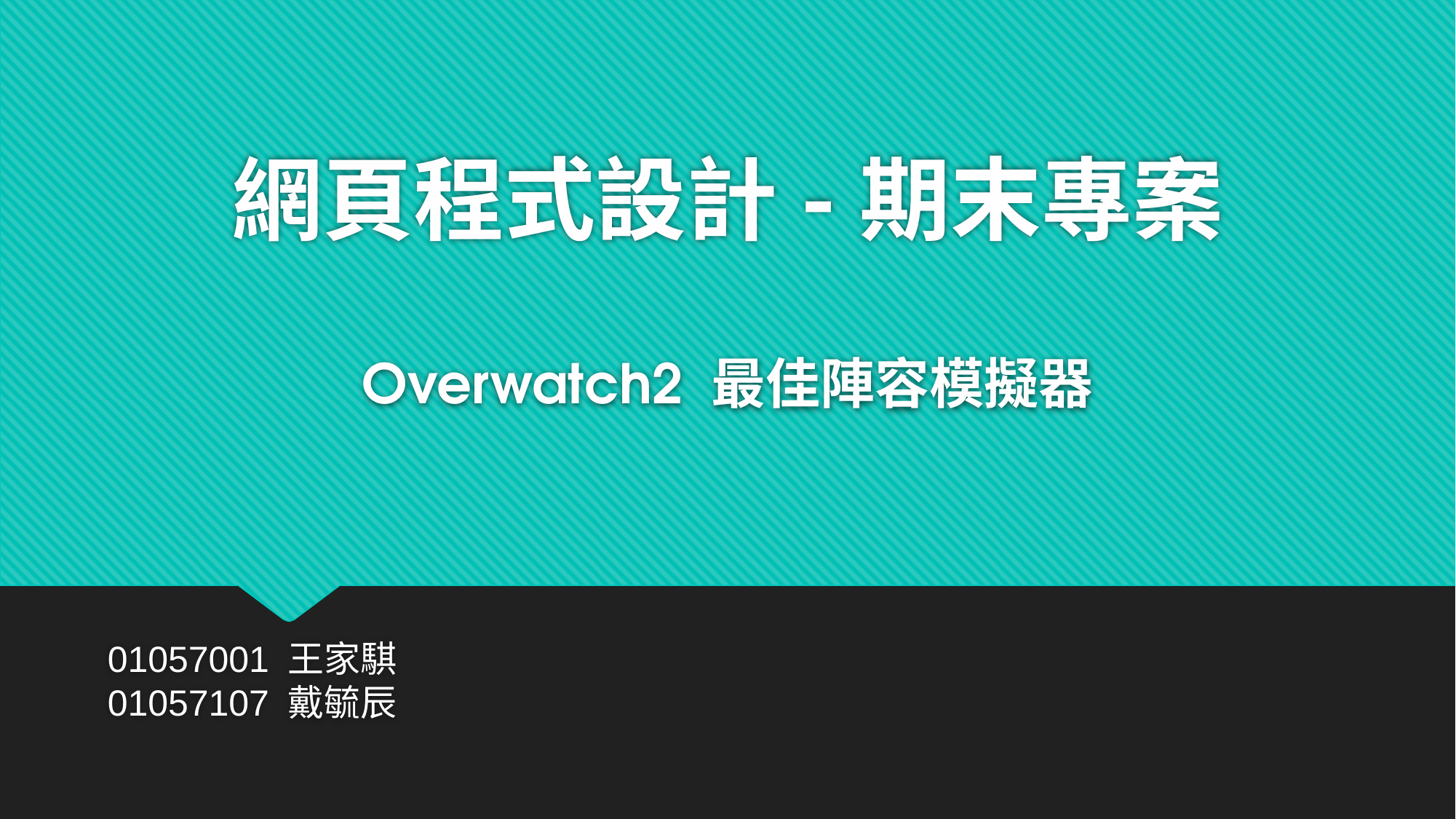

# 網頁程式設計-期末專案 Overwatch2 最佳陣容模擬器
01057001 王家騏
01057107 戴毓辰